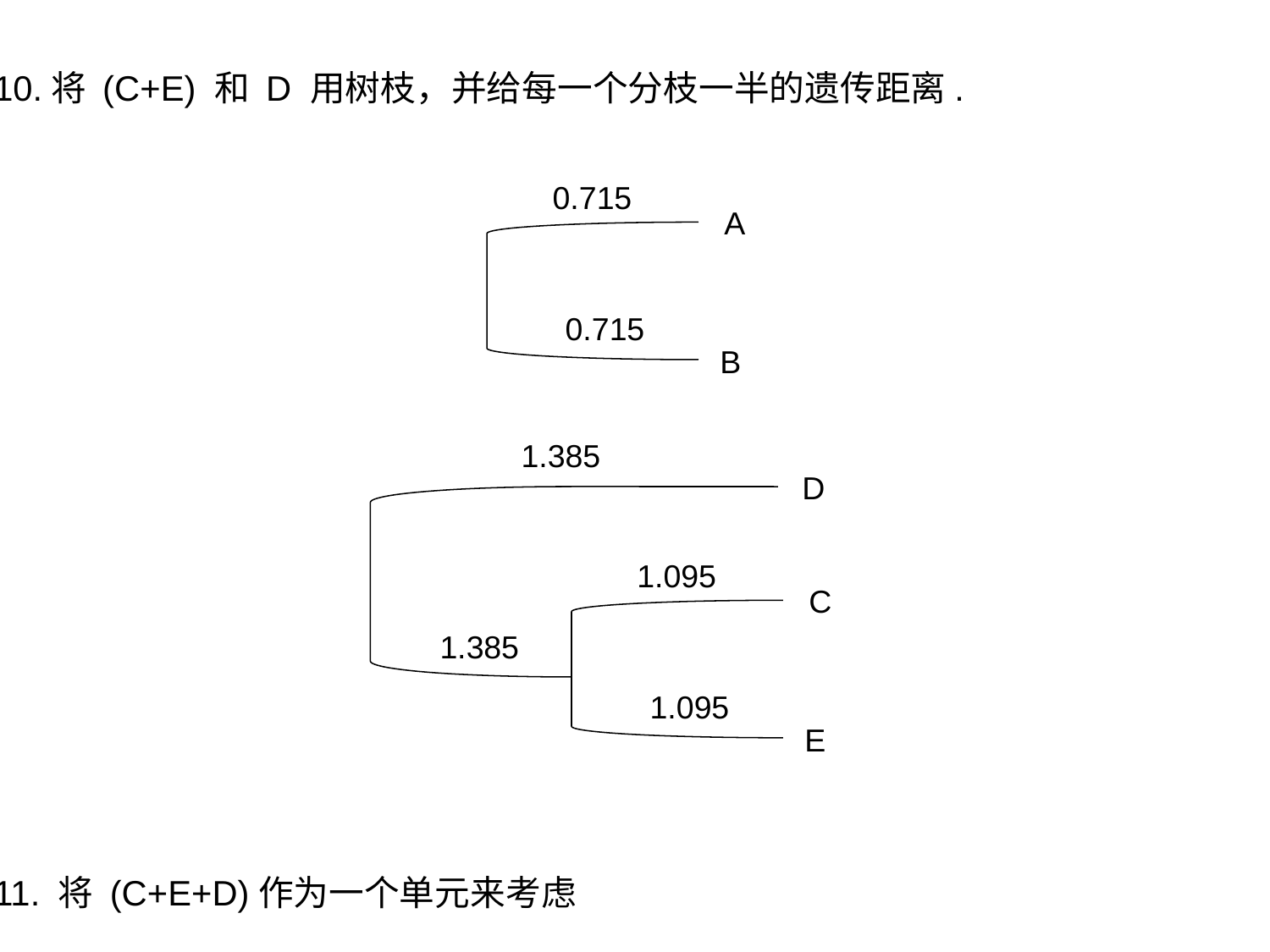

10.将 (C+E) 和 D 用树枝，并给每一个分枝一半的遗传距离.

11. 将 (C+E+D)作为一个单元来考虑
0.715
A

0.715
B
1.385
D

1.095
C

1.095
E
1.385